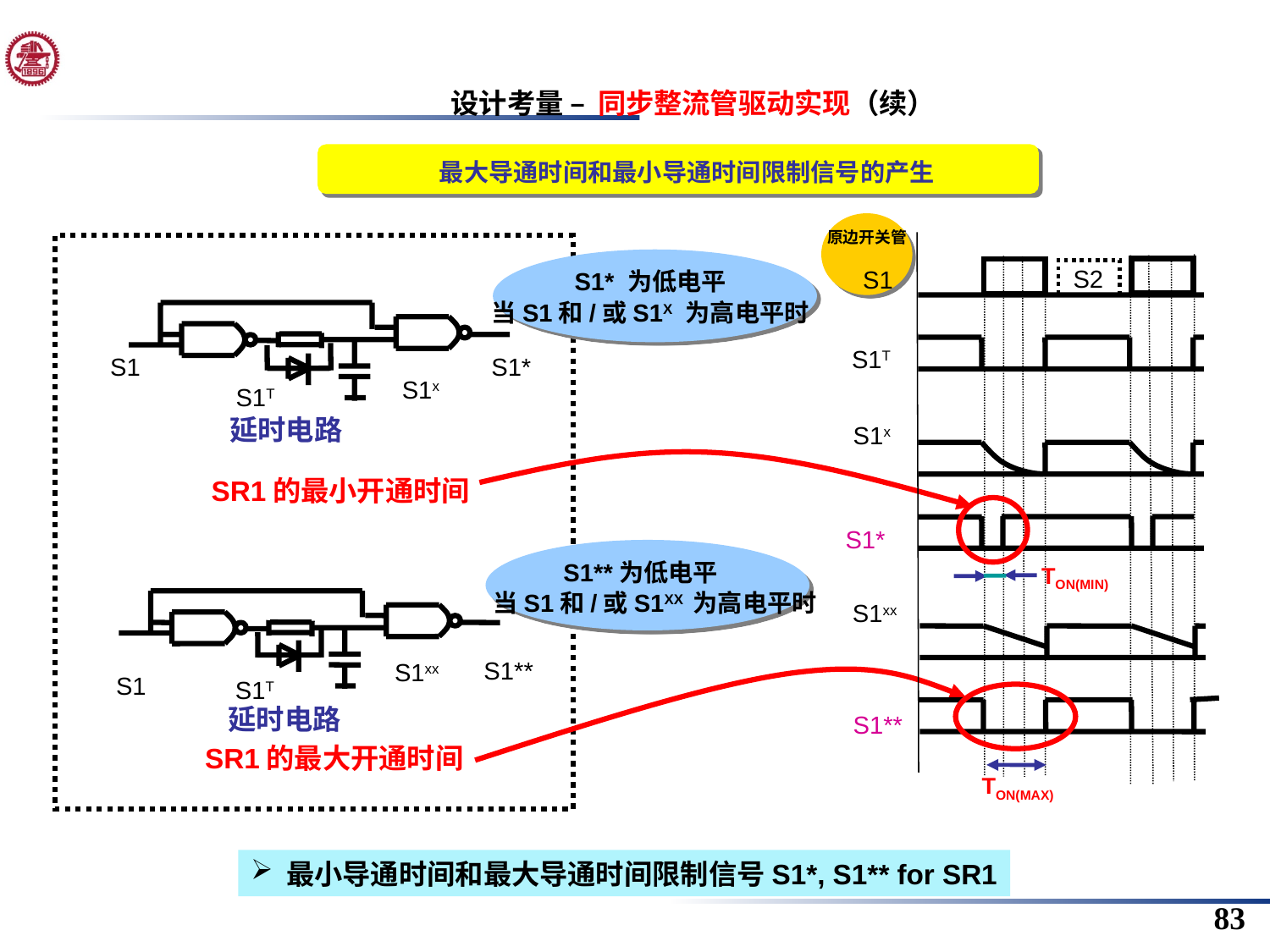

设计考量 –  同步整流管驱动实现（续）

最大导通时间和最小导通时间限制信号的产生

原边开关管

S2
S1

S1T

S1x

S1*

S1xx

S1**

S1* 为低电平
当S1和/或S1X 为高电平时

S1

S1*

S1x

S1T

延时电路

SR1的最小开通时间

S1**为低电平
 当S1和/或S1XX 为高电平时
TON(MIN)

S1**
S1xx

S1

S1T

延时电路

SR1的最大开通时间

TON(MAX)
 最小导通时间和最大导通时间限制信号S1*, S1** for SR1